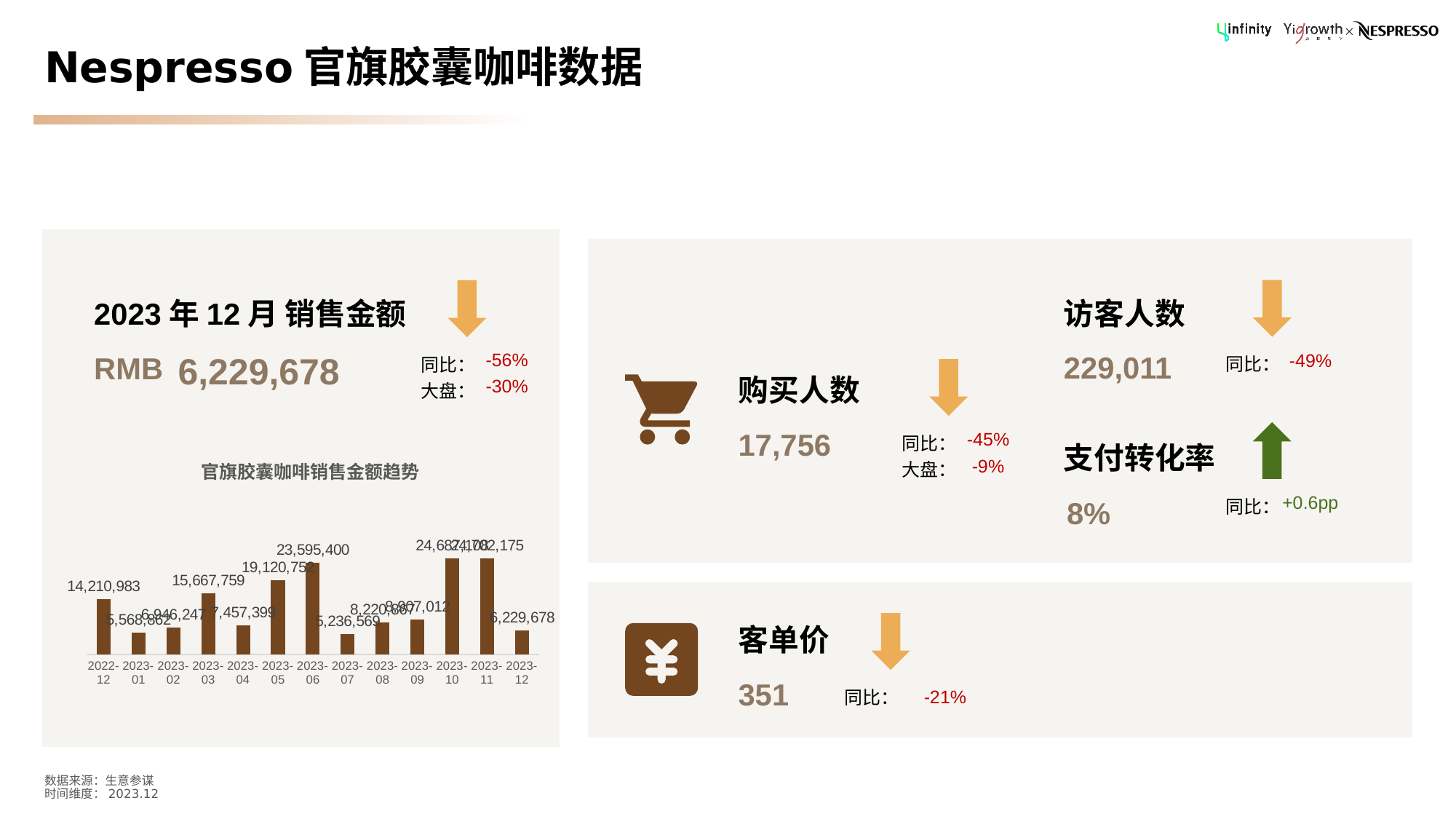

# Nespresso官旗胶囊咖啡数据

2023年12月 销售金额
RMB
访客人数

6,229,678
229,011
同比：
-56%
-49%
同比：
大盘：
购买人数

-30%

17,756
支付转化率

同比：
大盘：
-45%

### Chart: 官旗胶囊咖啡销售金额趋势

| Category | 支付金额 |
|---|---|
| 2022-12 | 14210983.0 |
| 2023-01 | 5568862.0 |
| 2023-02 | 6946247.0 |
| 2023-03 | 15667759.0 |
| 2023-04 | 7457399.0 |
| 2023-05 | 19120752.0 |
| 2023-06 | 23595400.0 |
| 2023-07 | 5236569.0 |
| 2023-08 | 8220867.0 |
| 2023-09 | 8907012.0 |
| 2023-10 | 24687108.0 |
| 2023-11 | 24702175.0 |
| 2023-12 | 6229678.0 |
-9%
8%
+0.6pp
同比：

客单价

351
同比：
-21%
数据来源：生意参谋
时间维度：2023.12